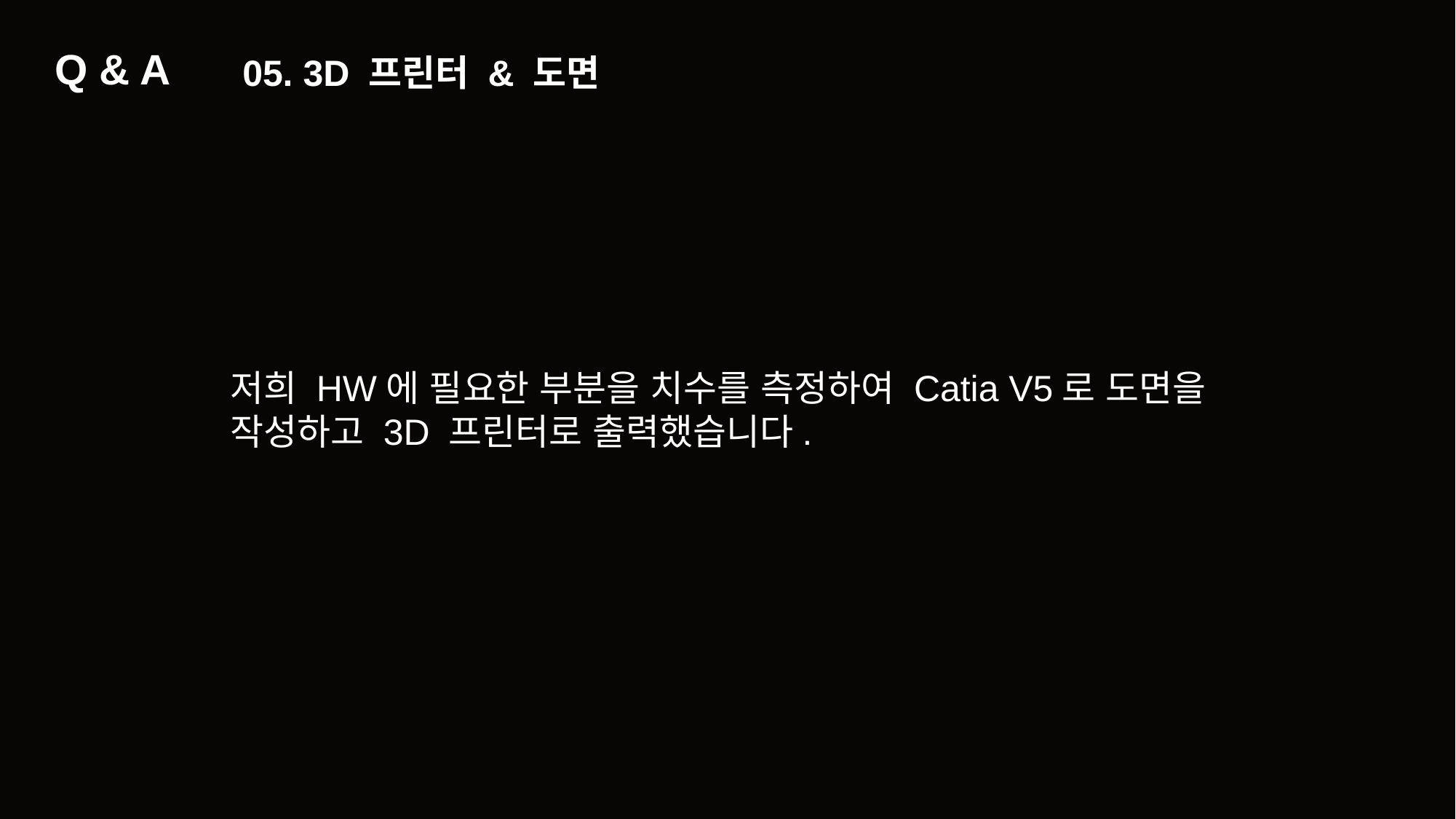

Q & A
05. 3D 프린터 & 도면
저희 HW에 필요한 부분을 치수를 측정하여 Catia V5로 도면을 작성하고 3D 프린터로 출력했습니다.